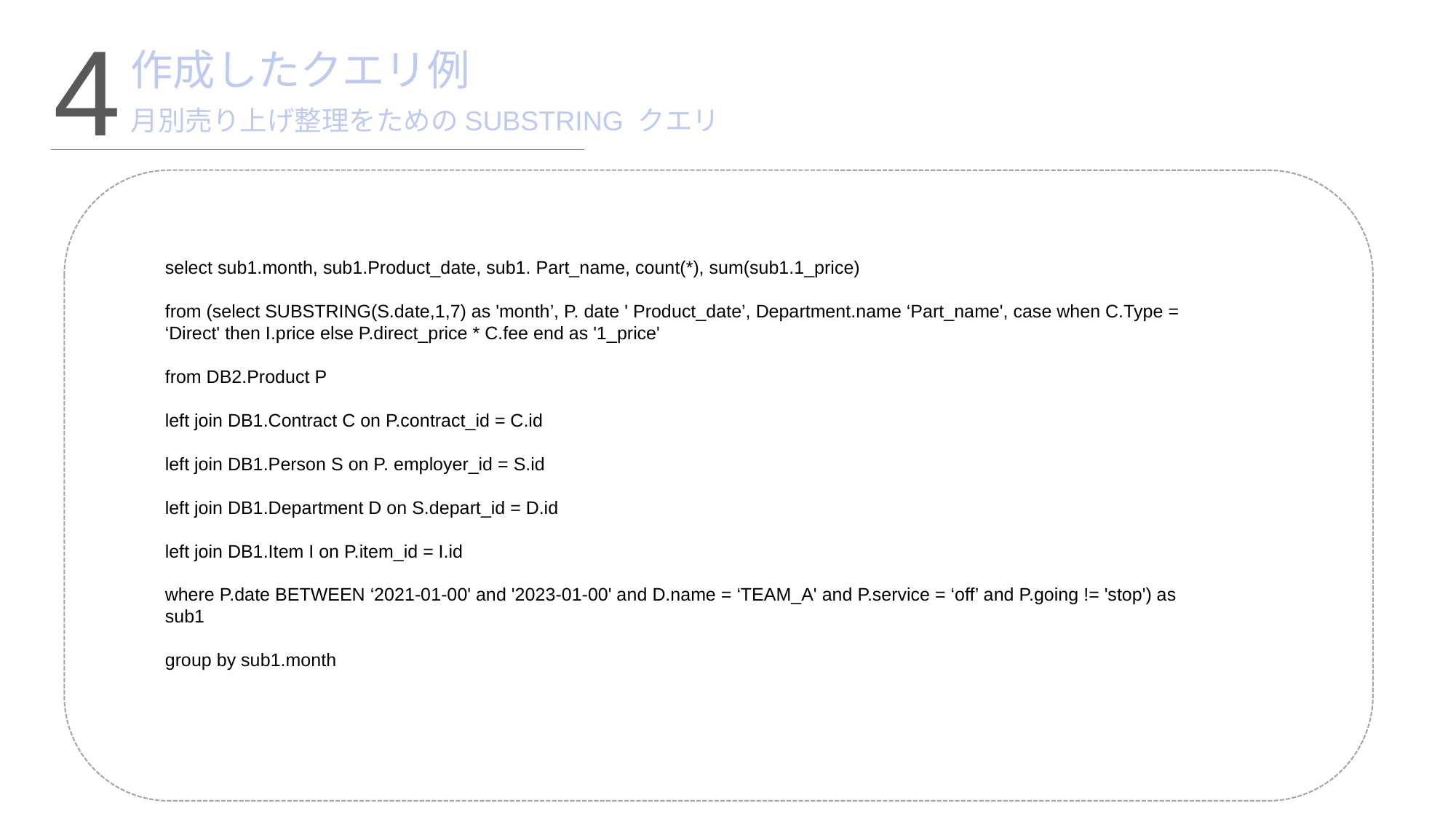

4
作成したクエリ例
月別売り上げ整理をためのSUBSTRING クエリ

select sub1.month, sub1.Product_date, sub1. Part_name, count(*), sum(sub1.1_price)
from (select SUBSTRING(S.date,1,7) as 'month’, P. date ' Product_date’, Department.name ‘Part_name', case when C.Type = ‘Direct' then I.price else P.direct_price * C.fee end as '1_price'
from DB2.Product P

left join DB1.Contract C on P.contract_id = C.id

left join DB1.Person S on P. employer_id = S.id
left join DB1.Department D on S.depart_id = D.id
left join DB1.Item I on P.item_id = I.id

where P.date BETWEEN ‘2021-01-00' and '2023-01-00' and D.name = ‘TEAM_A' and P.service = ‘off’ and P.going != 'stop') as sub1
group by sub1.month